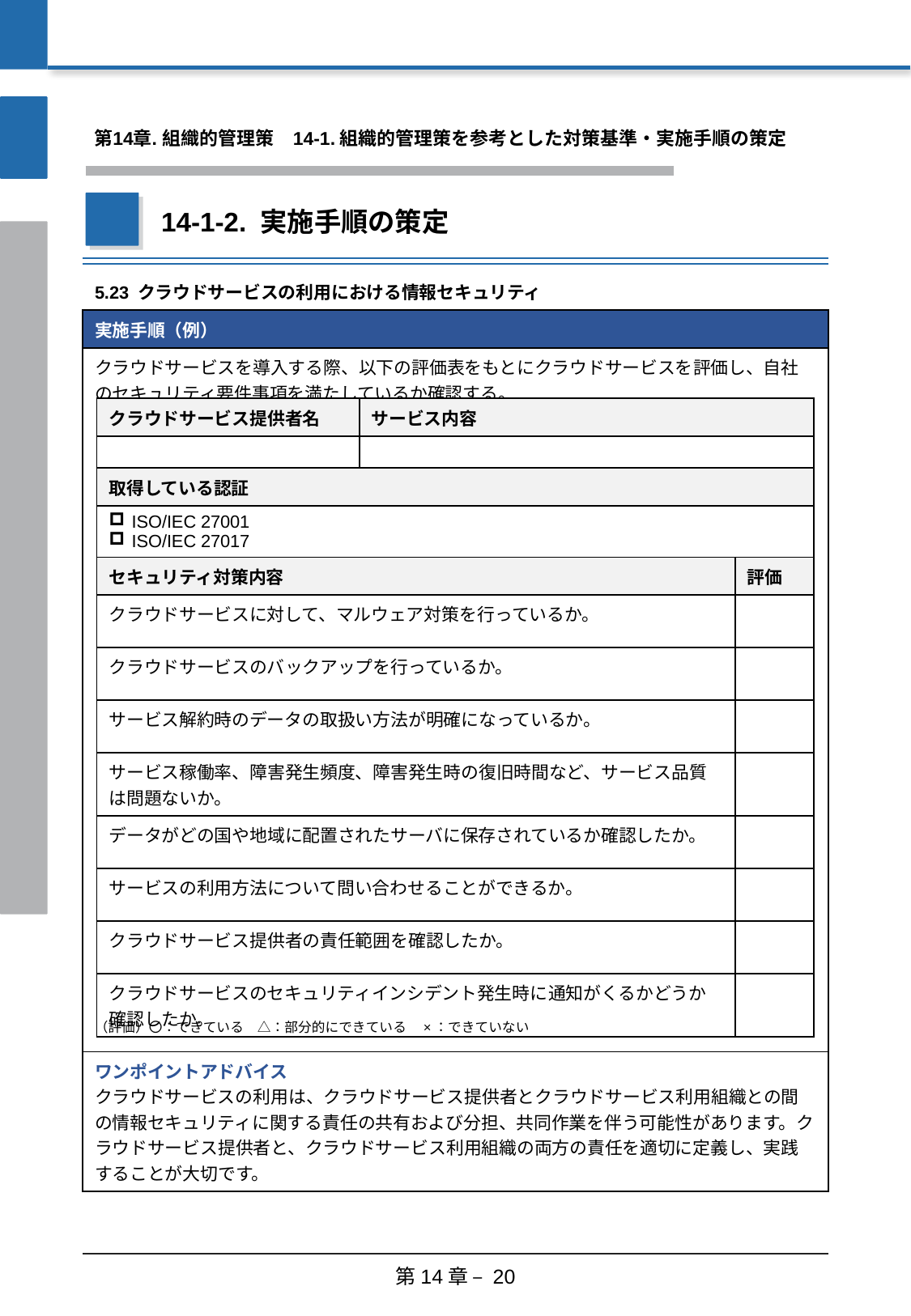

第14章. 組織的管理策
　14-1. 組織的管理策を参考とした対策基準・実施手順の策定
14-1-2. 実施手順の策定
| 5.23 クラウドサービスの利用における情報セキュリティ |
| --- |
| 実施手順（例） |
| クラウドサービスを導入する際、以下の評価表をもとにクラウドサービスを評価し、自社のセキュリティ要件事項を満たしているか確認する。 |
| ワンポイントアドバイス クラウドサービスの利用は、クラウドサービス提供者とクラウドサービス利用組織との間の情報セキュリティに関する責任の共有および分担、共同作業を伴う可能性があります。クラウドサービス提供者と、クラウドサービス利用組織の両方の責任を適切に定義し、実践することが大切です。 |
| クラウドサービス提供者名 | サービス内容 |  |
| --- | --- | --- |
|  |  |  |
| 取得している認証 |  |  |
| ISO/IEC 27001 ISO/IEC 27017 |  |  |
| セキュリティ対策内容 | 評価 | 評価 |
| クラウドサービスに対して、マルウェア対策を行っているか。 |  |  |
| クラウドサービスのバックアップを行っているか。 |  |  |
| サービス解約時のデータの取扱い方法が明確になっているか。 |  |  |
| サービス稼働率、障害発生頻度、障害発生時の復旧時間など、サービス品質は問題ないか。 |  |  |
| データがどの国や地域に配置されたサーバに保存されているか確認したか。 |  |  |
| サービスの利用方法について問い合わせることができるか。 |  |  |
| クラウドサービス提供者の責任範囲を確認したか。 |  |  |
| クラウドサービスのセキュリティインシデント発生時に通知がくるかどうか確認したか。 |  |  |
（評価）〇：できている　△：部分的にできている　×：できていない
第14章 – 20